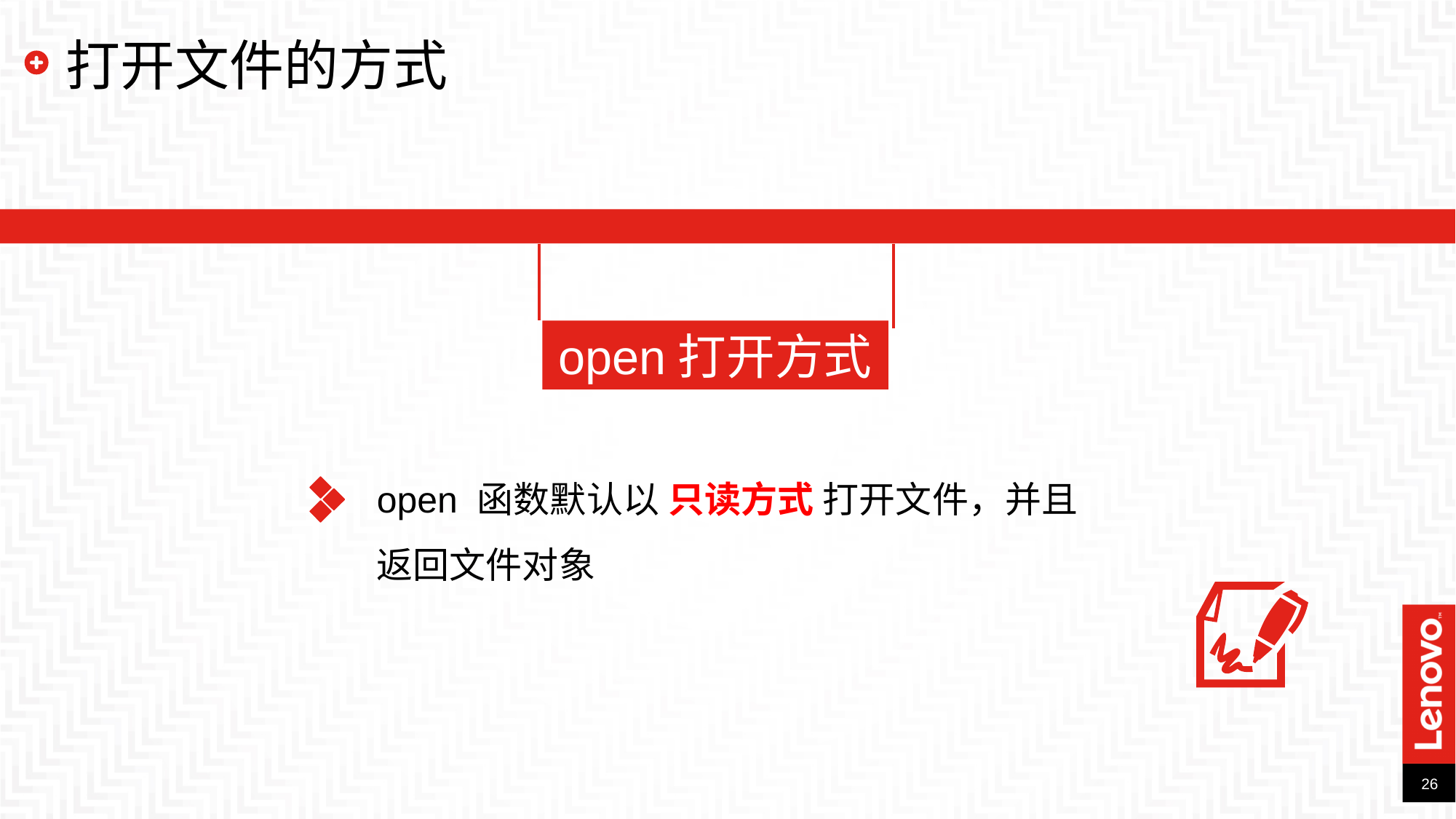

# 打开文件的方式

open打开方式
open 函数默认以 只读方式 打开文件，并且返回文件对象